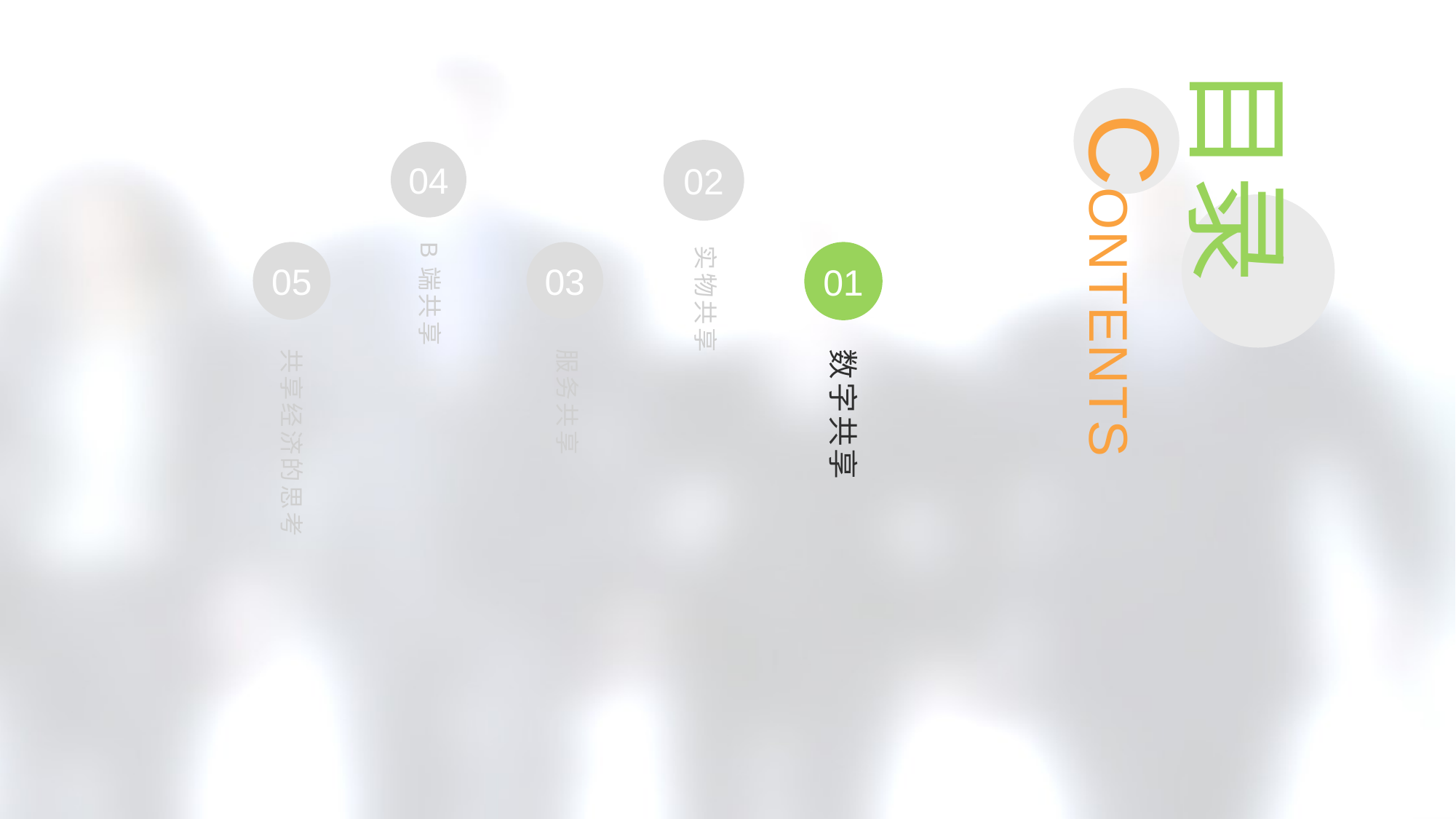

目录

CONTENTS
02
04

B端共享
05
01
03
实物共享
共享经济的思考
服务共享
数字共享